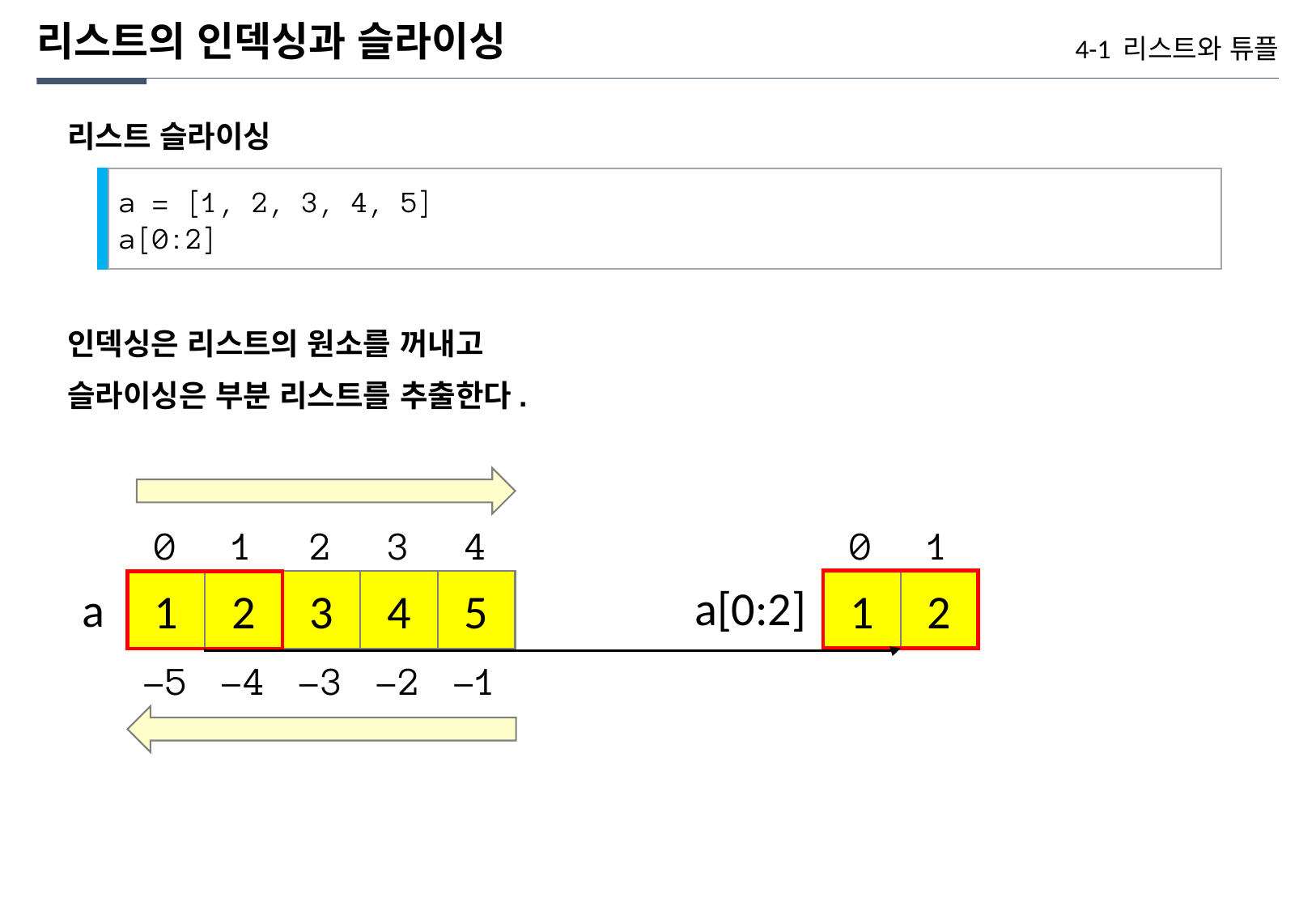

리스트의 인덱싱과 슬라이싱
4-1 리스트와 튜플
리스트 슬라이싱

a = [1, 2, 3, 4, 5]
a[0:2]
인덱싱은 리스트의 원소를 꺼내고
슬라이싱은 부분 리스트를 추출한다.

0
1
2
3
4
0
1

1

2
3
4
5
1
2
a[0:2]
a
-5
-4
-3
-2
-1